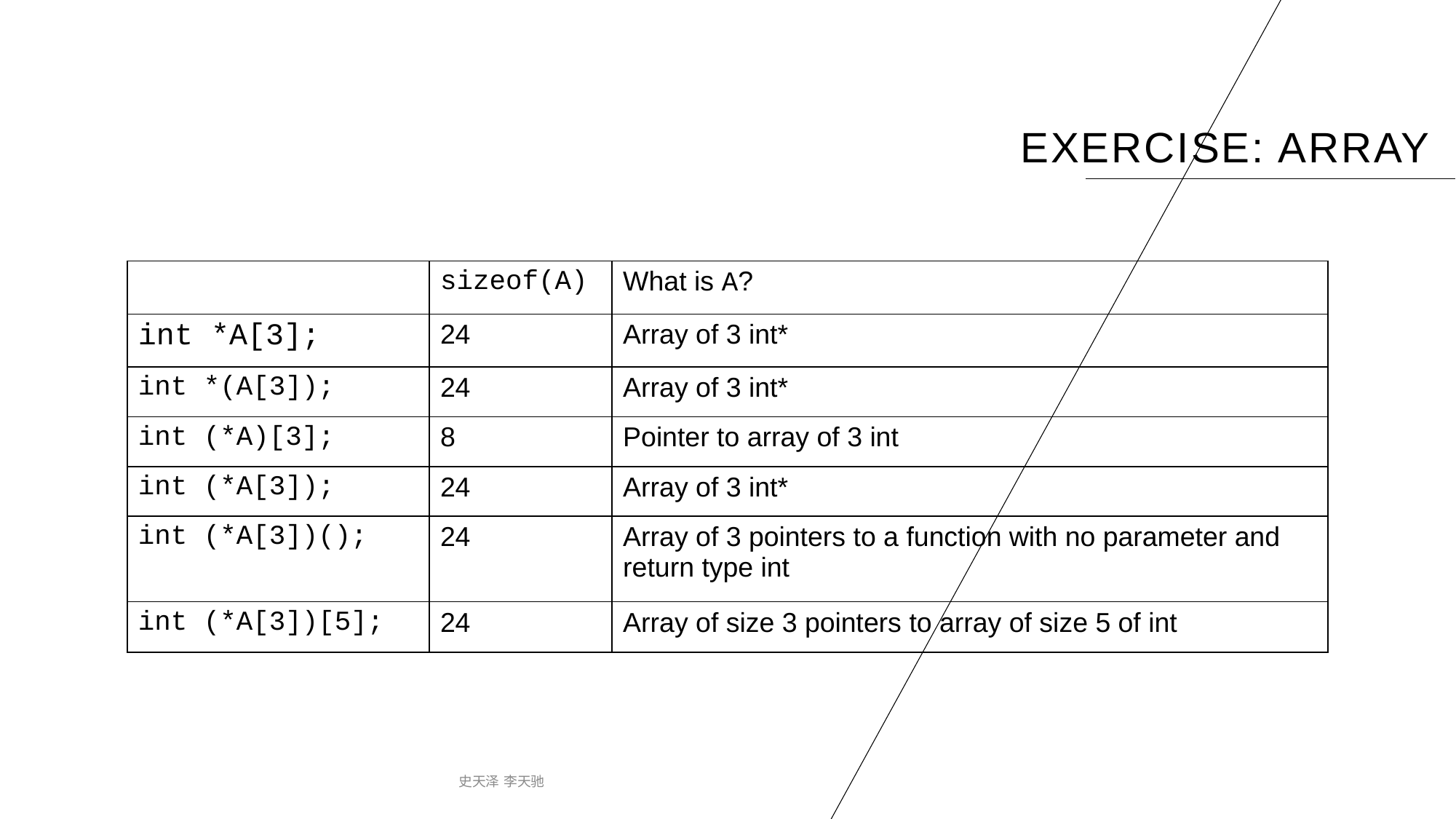

# Exercise: array

|  | sizeof(A) | What is A? |
| --- | --- | --- |
| int \*A[3]; | 24 | Array of 3 int\* |
| int \*(A[3]); | 24 | Array of 3 int\* |
| int (\*A)[3]; | 8 | Pointer to array of 3 int |
| int (\*A[3]); | 24 | Array of 3 int\* |
| int (\*A[3])(); | 24 | Array of 3 pointers to a function with no parameter and return type int |
| int (\*A[3])[5]; | 24 | Array of size 3 pointers to array of size 5 of int |

史天泽 李天驰
21